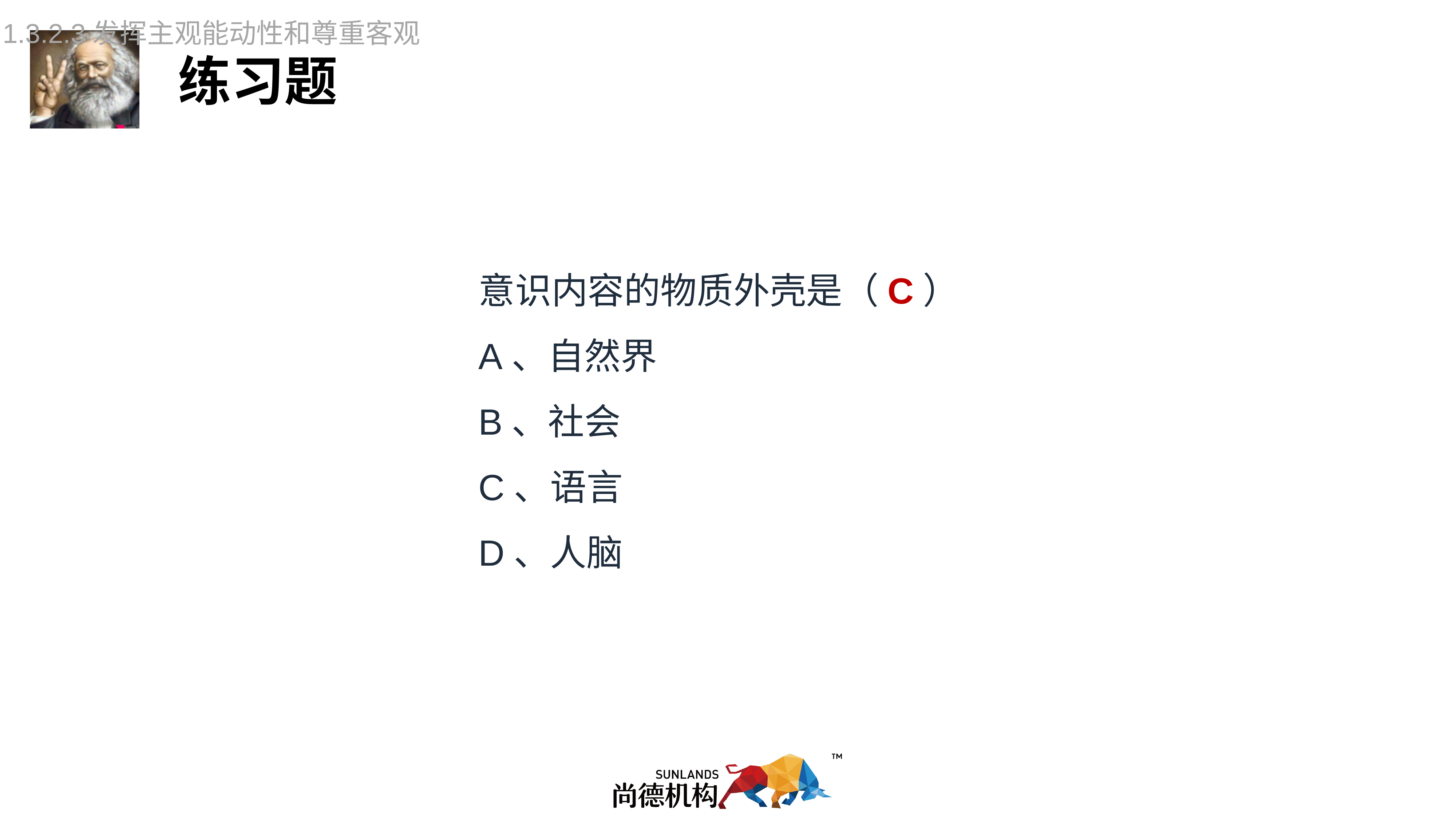

1.3.2.3发挥主观能动性和尊重客观规律的关系
意识内容的物质外壳是（C）
A、自然界
B、社会
C、语言
D、人脑